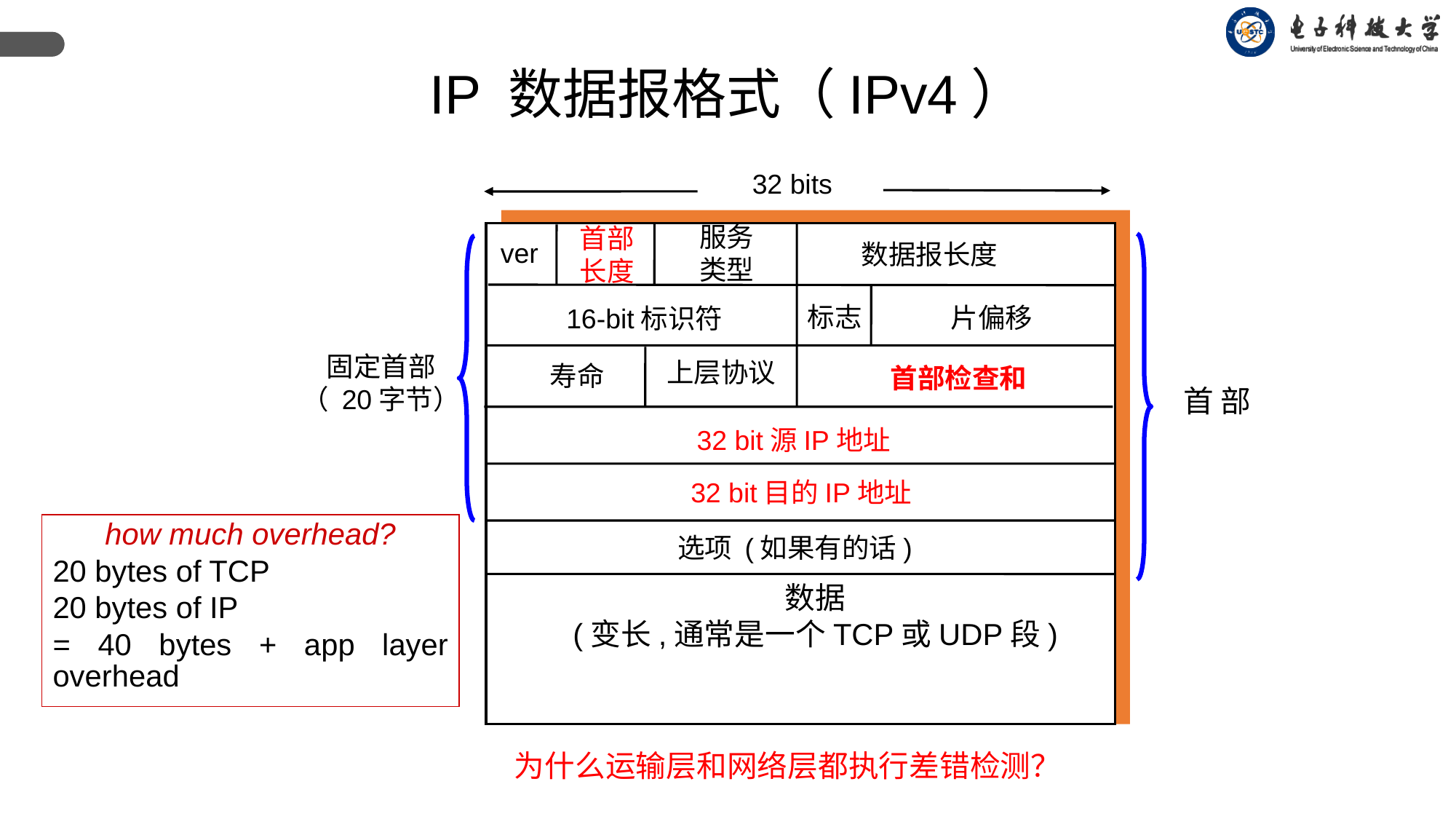

IP 数据报格式（IPv4）
32 bits

服务
类型
首部
长度

ver
数据报长度

标志
片偏移
16-bit标识符
固定首部
（ 20字节）

上层协议
寿命
首部检查和
首 部

32 bit源IP地址

32 bit目的IP地址
how much overhead?
20 bytes of TCP
20 bytes of IP
= 40 bytes + app layer overhead

选项 (如果有的话)
数据
(变长,通常是一个TCP或UDP段)

为什么运输层和网络层都执行差错检测？